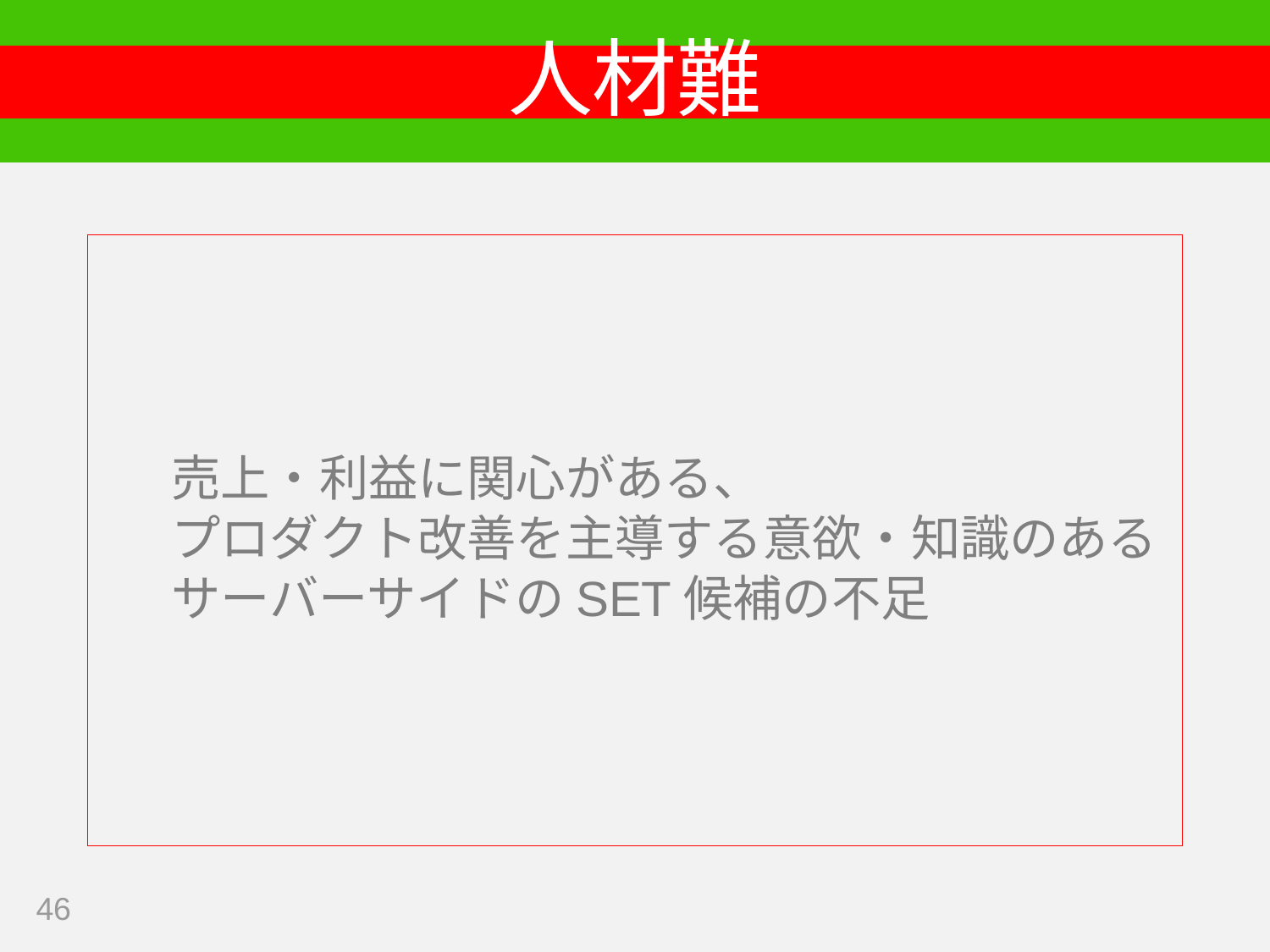

# 人材難
売上・利益に関心がある、
プロダクト改善を主導する意欲・知識のある
サーバーサイドのSET候補の不足
46